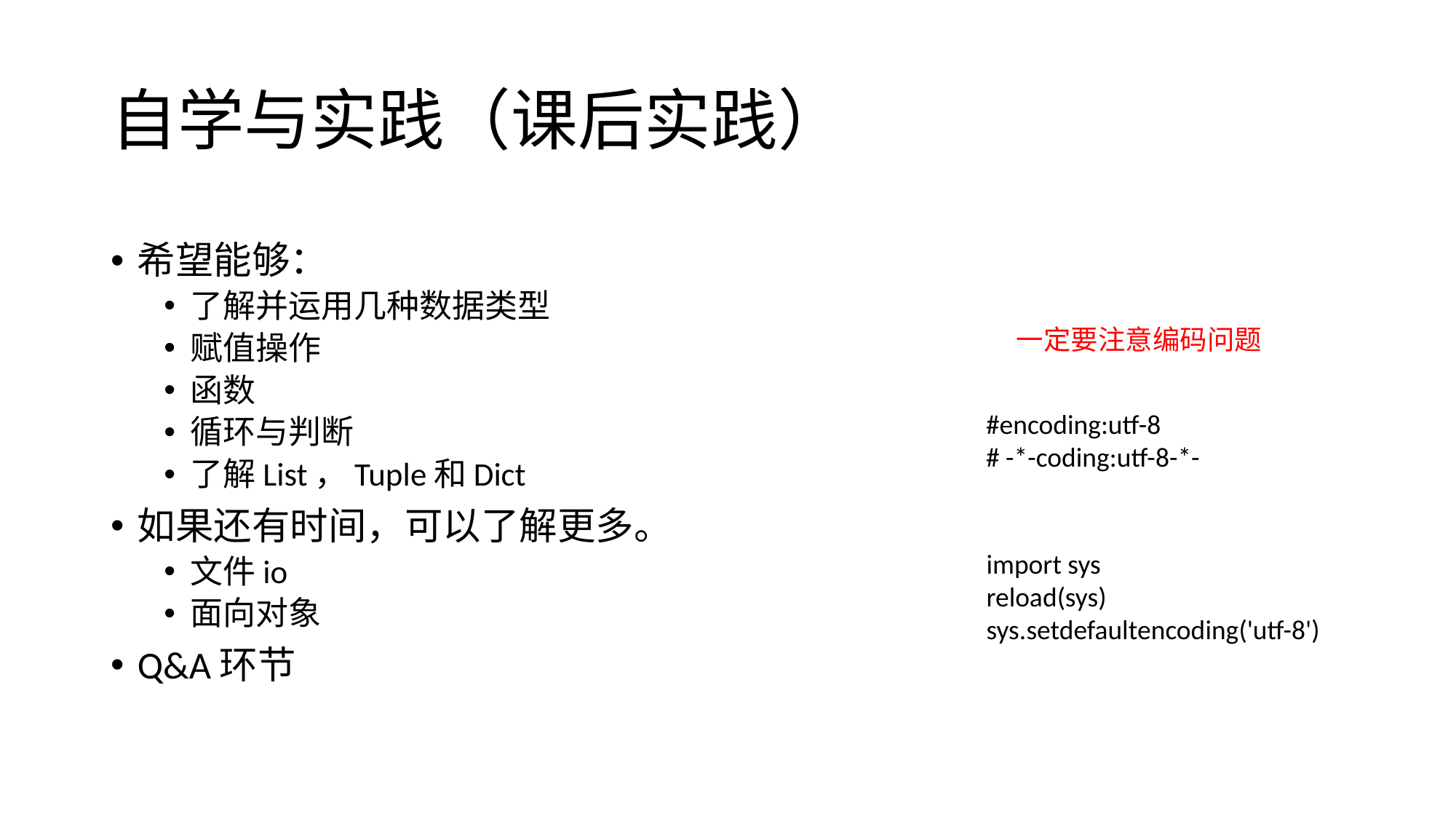

# 自学与实践（课后实践）
希望能够：
了解并运用几种数据类型
赋值操作
函数
循环与判断
了解List，Tuple和Dict
如果还有时间，可以了解更多。
文件io
面向对象
Q&A环节
一定要注意编码问题
#encoding:utf-8
# -*-coding:utf-8-*-
import sys
reload(sys)
sys.setdefaultencoding('utf-8')